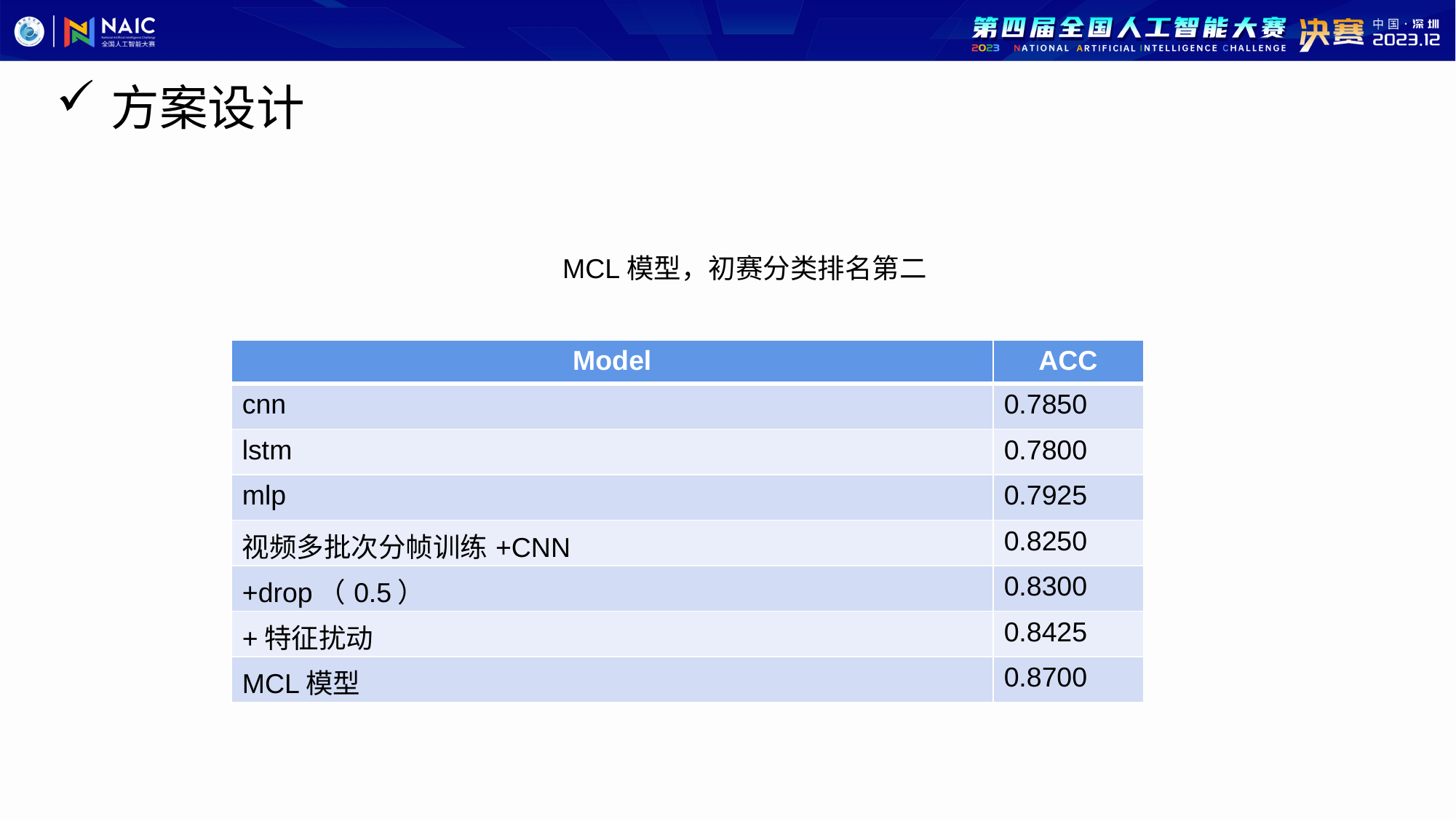

方案设计
MCL模型，初赛分类排名第二
| Model | ACC |
| --- | --- |
| cnn | 0.7850 |
| lstm | 0.7800 |
| mlp | 0.7925 |
| 视频多批次分帧训练+CNN | 0.8250 |
| +drop（0.5） | 0.8300 |
| +特征扰动 | 0.8425 |
| MCL模型 | 0.8700 |